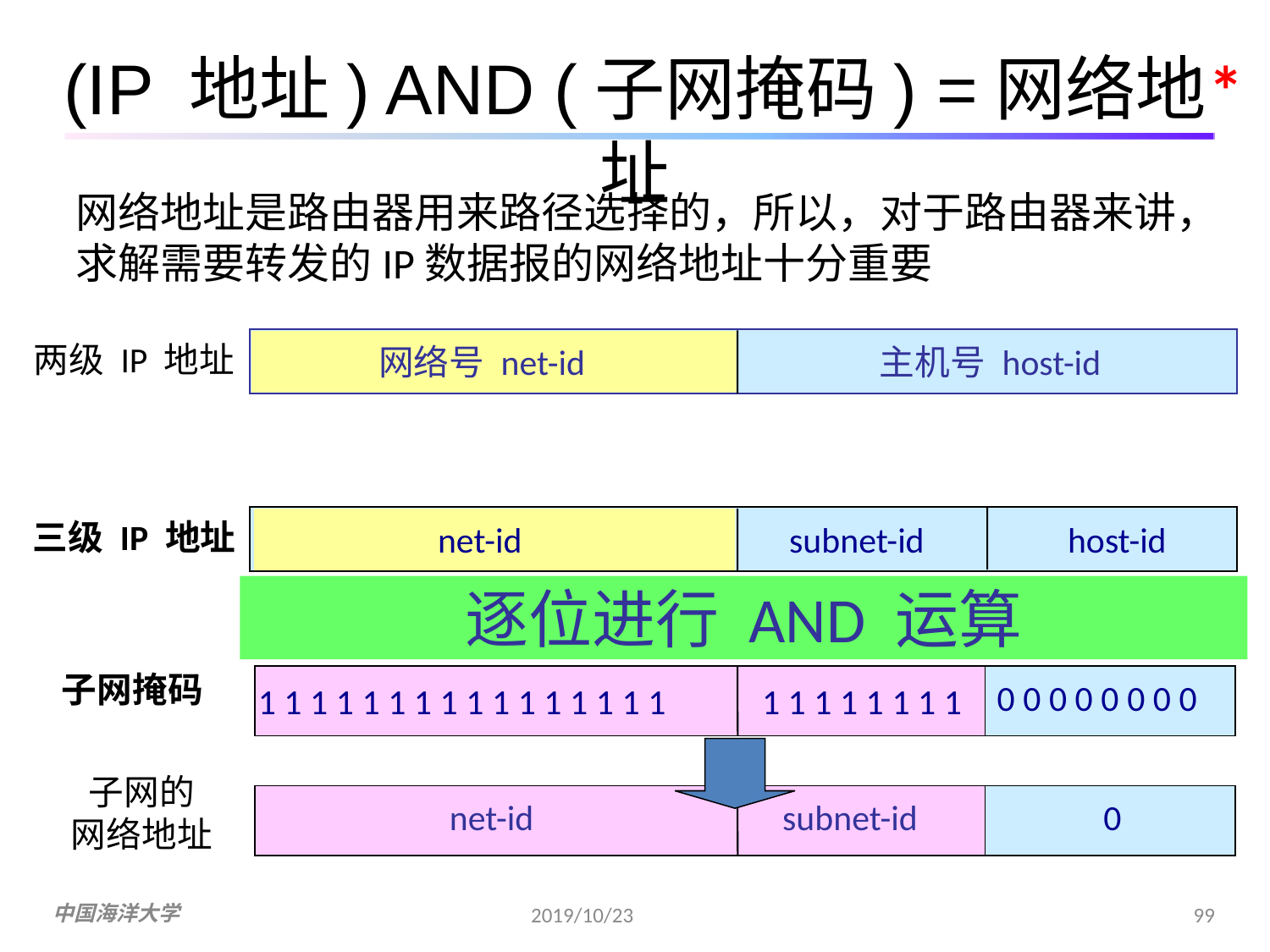

# (IP 地址) AND (子网掩码) =网络地址
*
网络地址是路由器用来路径选择的，所以，对于路由器来讲，求解需要转发的IP数据报的网络地址十分重要

两级 IP 地址

网络号 net-id
主机号 host-id

三级 IP 地址

net-id
subnet-id
host-id
逐位进行 AND 运算

主机号
网络号
子网号

子网掩码

1 1 1 1 1 1 1 1 1 1 1 1 1 1 1 1            1 1 1 1 1 1 1 1
0 0 0 0 0 0 0 0

子网的
网络地址

net-id
subnet-id
0